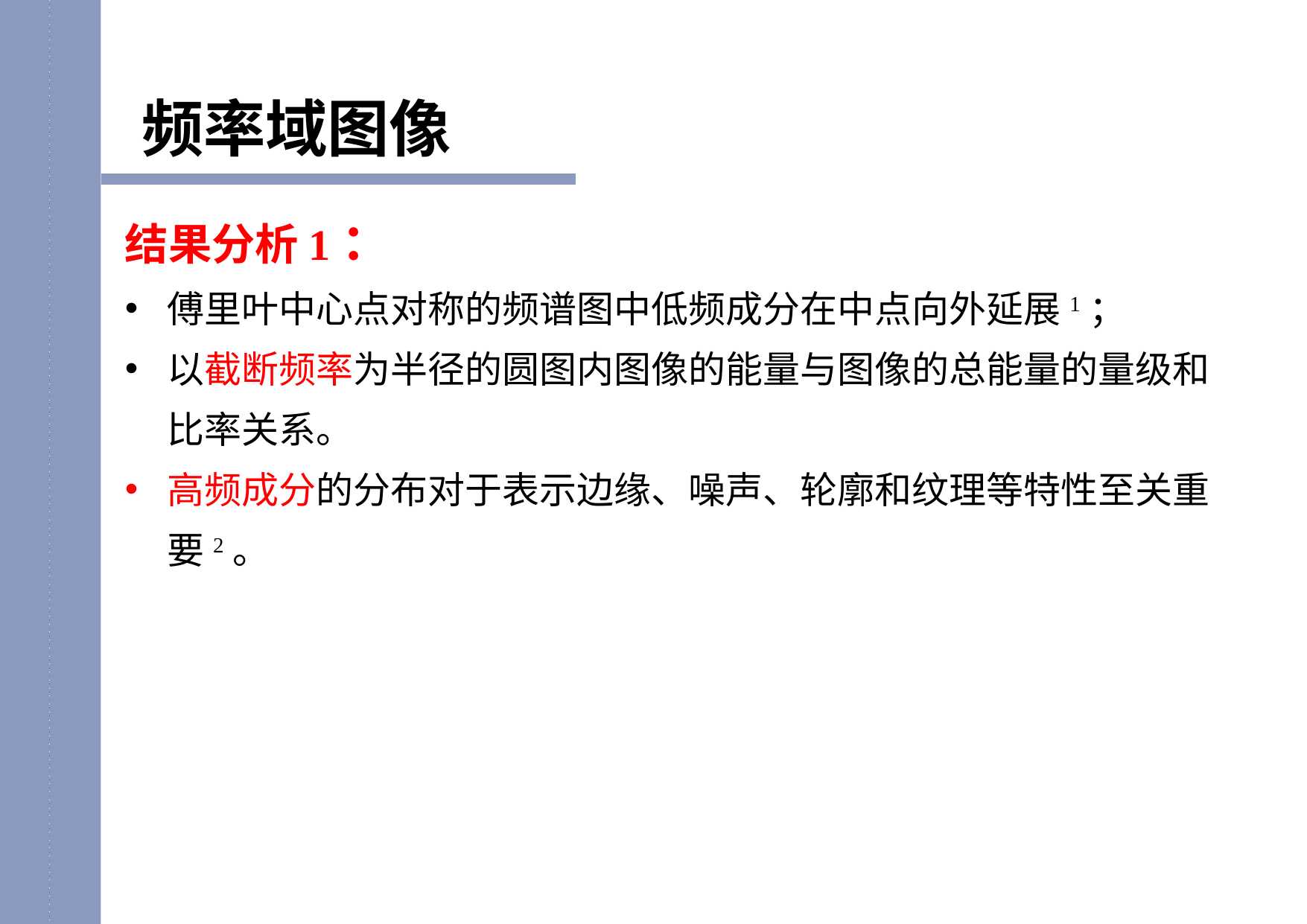

频率域图像
结果分析1：
傅里叶中心点对称的频谱图中低频成分在中点向外延展1；
以截断频率为半径的圆图内图像的能量与图像的总能量的量级和比率关系。
高频成分的分布对于表示边缘、噪声、轮廓和纹理等特性至关重要2。